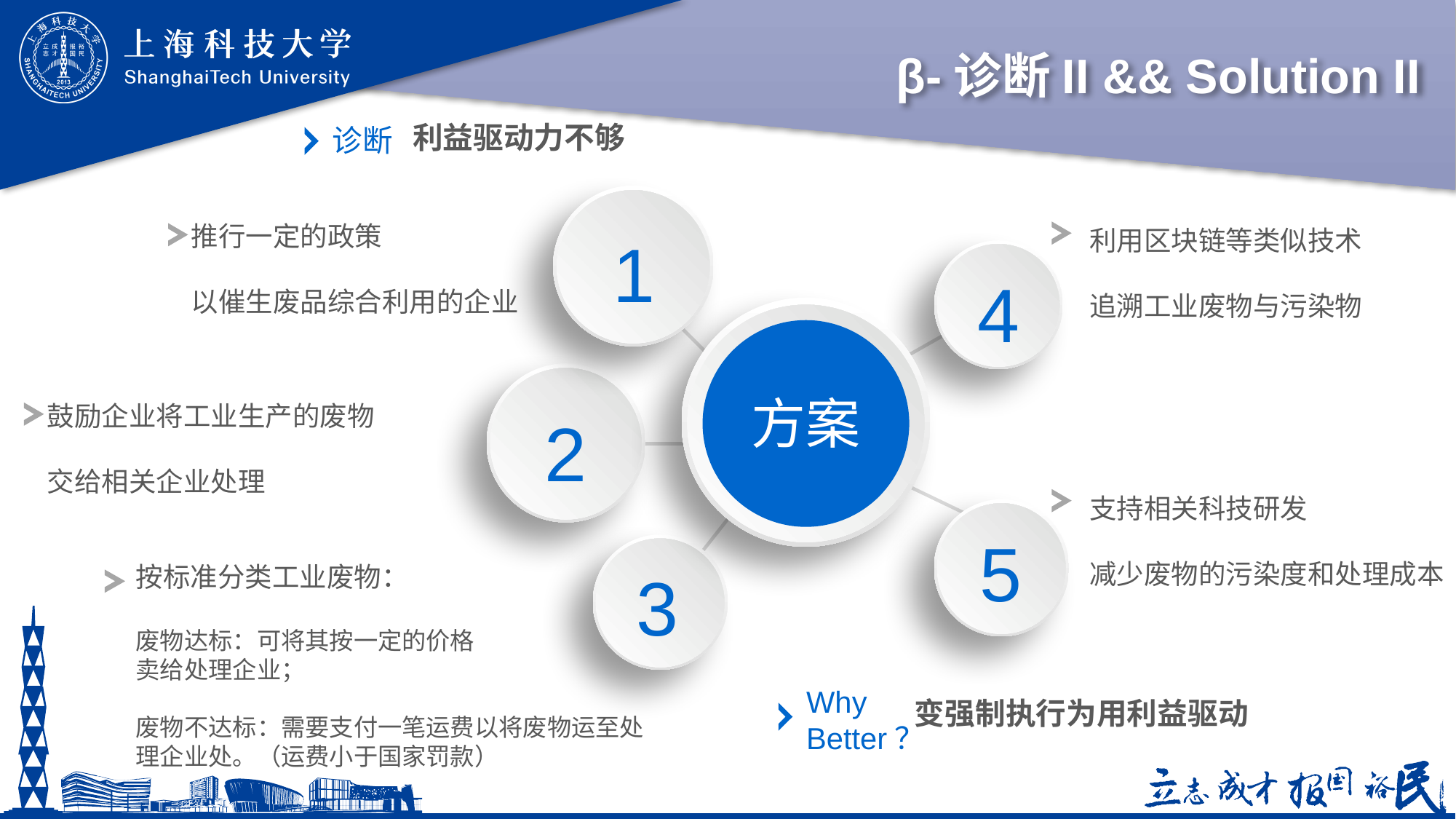

# β-诊断II && Solution II
诊断

利益驱动力不够

推行一定的政策

以催生废品综合利用的企业

利用区块链等类似技术

追溯工业废物与污染物

1

4

方案
鼓励企业将工业生产的废物

交给相关企业处理

2
支持相关科技研发

减少废物的污染度和处理成本

5

按标准分类工业废物：

废物达标：可将其按一定的价格
卖给处理企业；

废物不达标：需要支付一笔运费以将废物运至处理企业处。（运费小于国家罚款）

3
Why
Better？

   变强制执行为用利益驱动